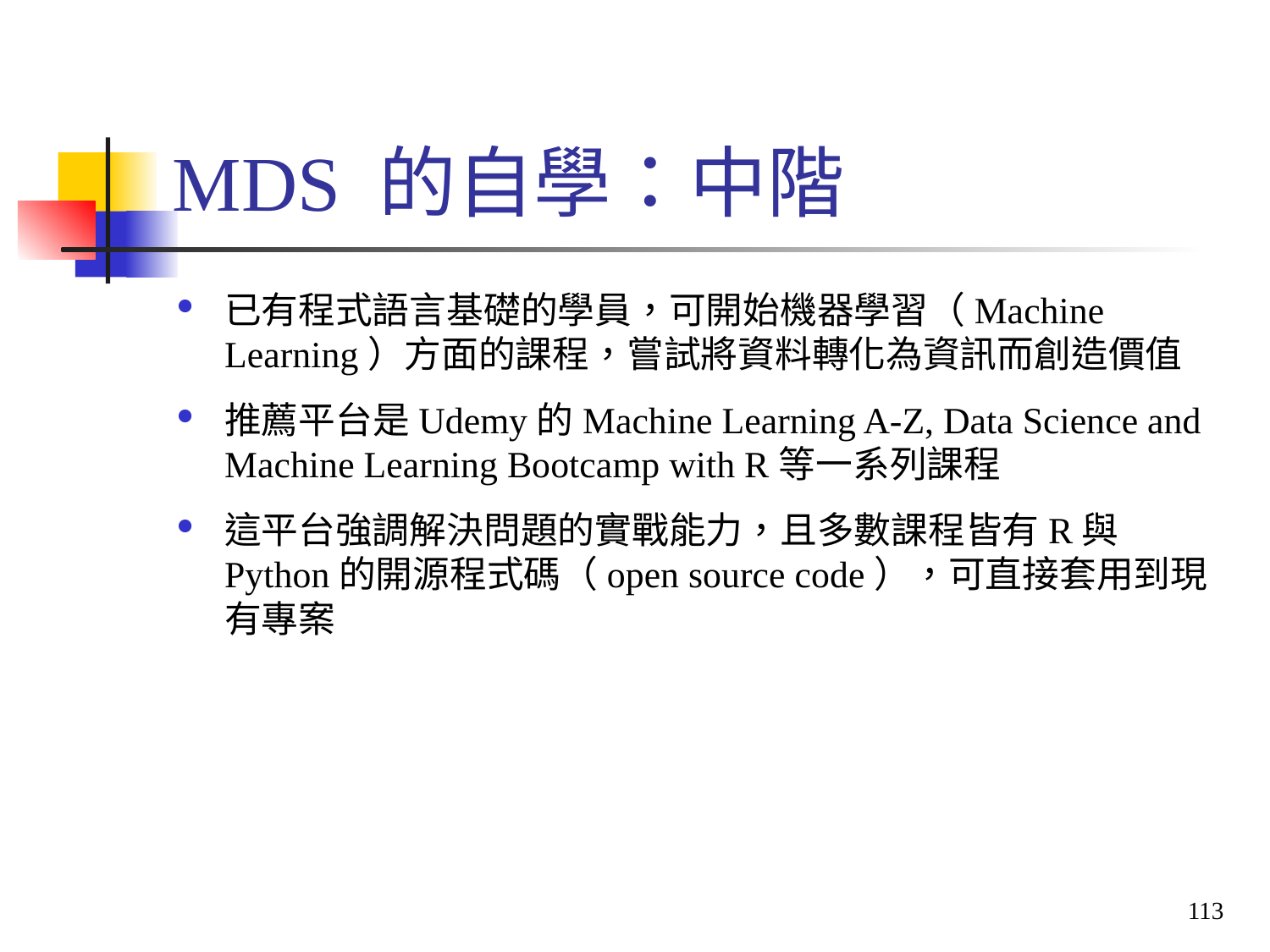

# MDS 的自學：中階
已有程式語言基礎的學員，可開始機器學習（Machine Learning）方面的課程，嘗試將資料轉化為資訊而創造價值
推薦平台是Udemy的Machine Learning A-Z, Data Science and Machine Learning Bootcamp with R等一系列課程
這平台強調解決問題的實戰能力，且多數課程皆有R與Python的開源程式碼（open source code），可直接套用到現有專案